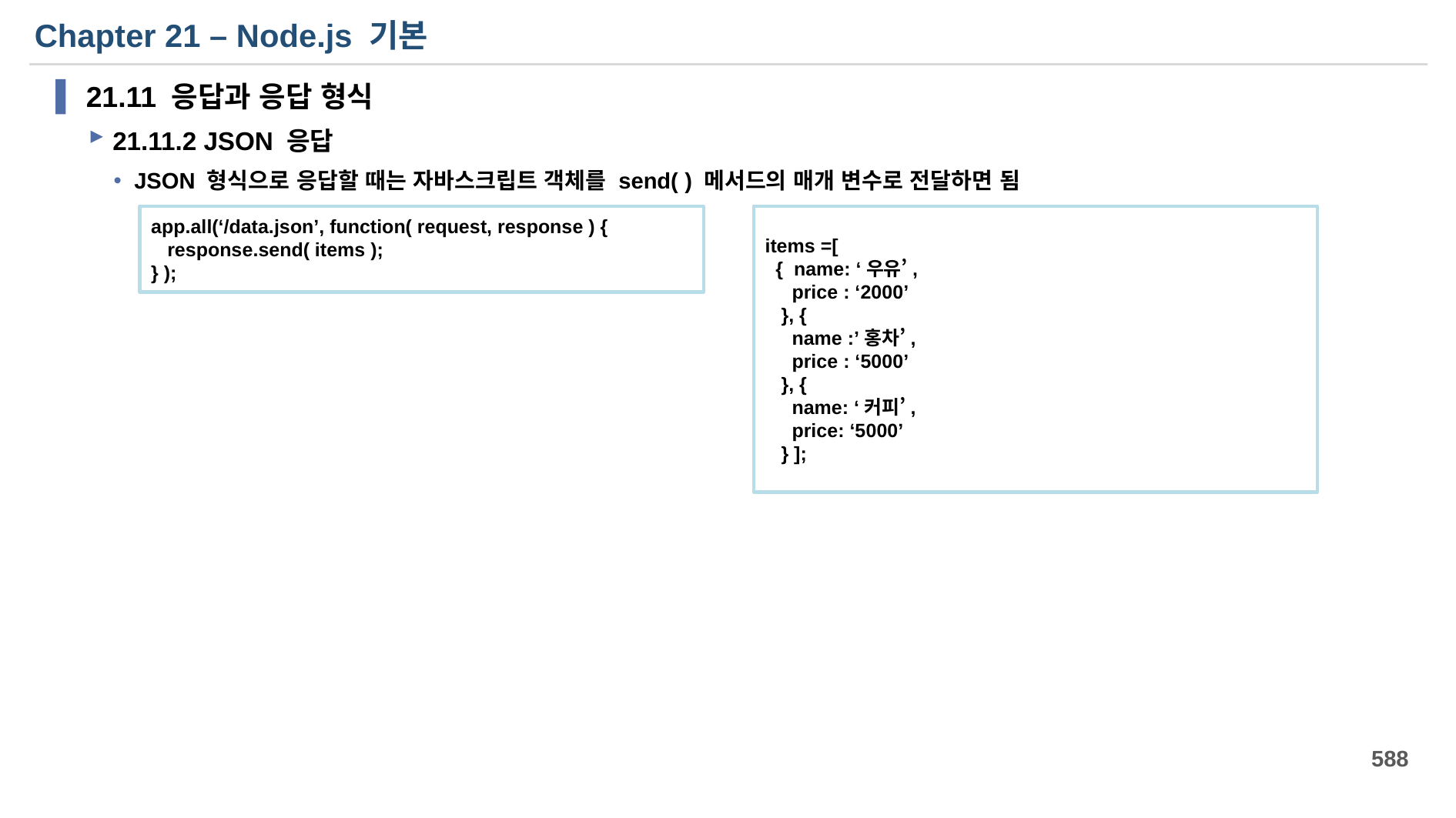

# Chapter 21 – Node.js 기본
21.11 응답과 응답 형식
21.11.2 JSON 응답
JSON 형식으로 응답할 때는 자바스크립트 객체를 send( ) 메서드의 매개 변수로 전달하면 됨

app.all(‘/data.json’, function( request, response ) {
   response.send( items );
} );
items =[
  {  name: ‘우유’,
     price : ‘2000’
   }, {
     name :’홍차’,
     price : ‘5000’
   }, {
     name: ‘커피’,
     price: ‘5000’
   } ];
588